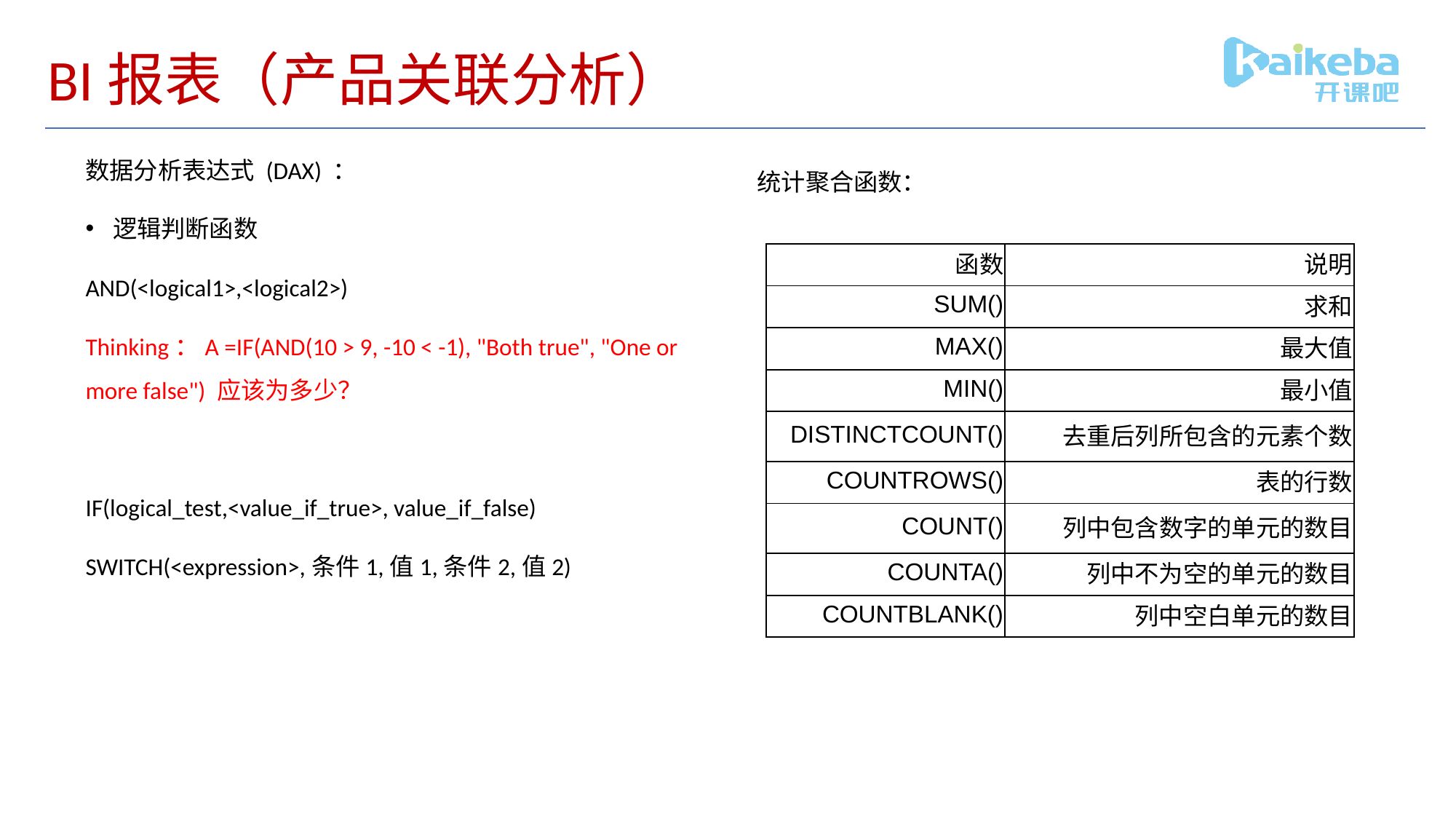

# BI报表（产品关联分析）
数据分析表达式 (DAX) ：
逻辑判断函数
AND(<logical1>,<logical2>)
Thinking：A =IF(AND(10 > 9, -10 < -1), "Both true", "One or more false") 应该为多少？

IF(logical_test,<value_if_true>, value_if_false)
SWITCH(<expression>,条件1,值1,条件2,值2)

统计聚合函数：

| 函数 | 说明 |
| --- | --- |
| SUM() | 求和 |
| MAX() | 最大值 |
| MIN() | 最小值 |
| DISTINCTCOUNT() | 去重后列所包含的元素个数 |
| COUNTROWS() | 表的行数 |
| COUNT() | 列中包含数字的单元的数目 |
| COUNTA() | 列中不为空的单元的数目 |
| COUNTBLANK() | 列中空白单元的数目 |